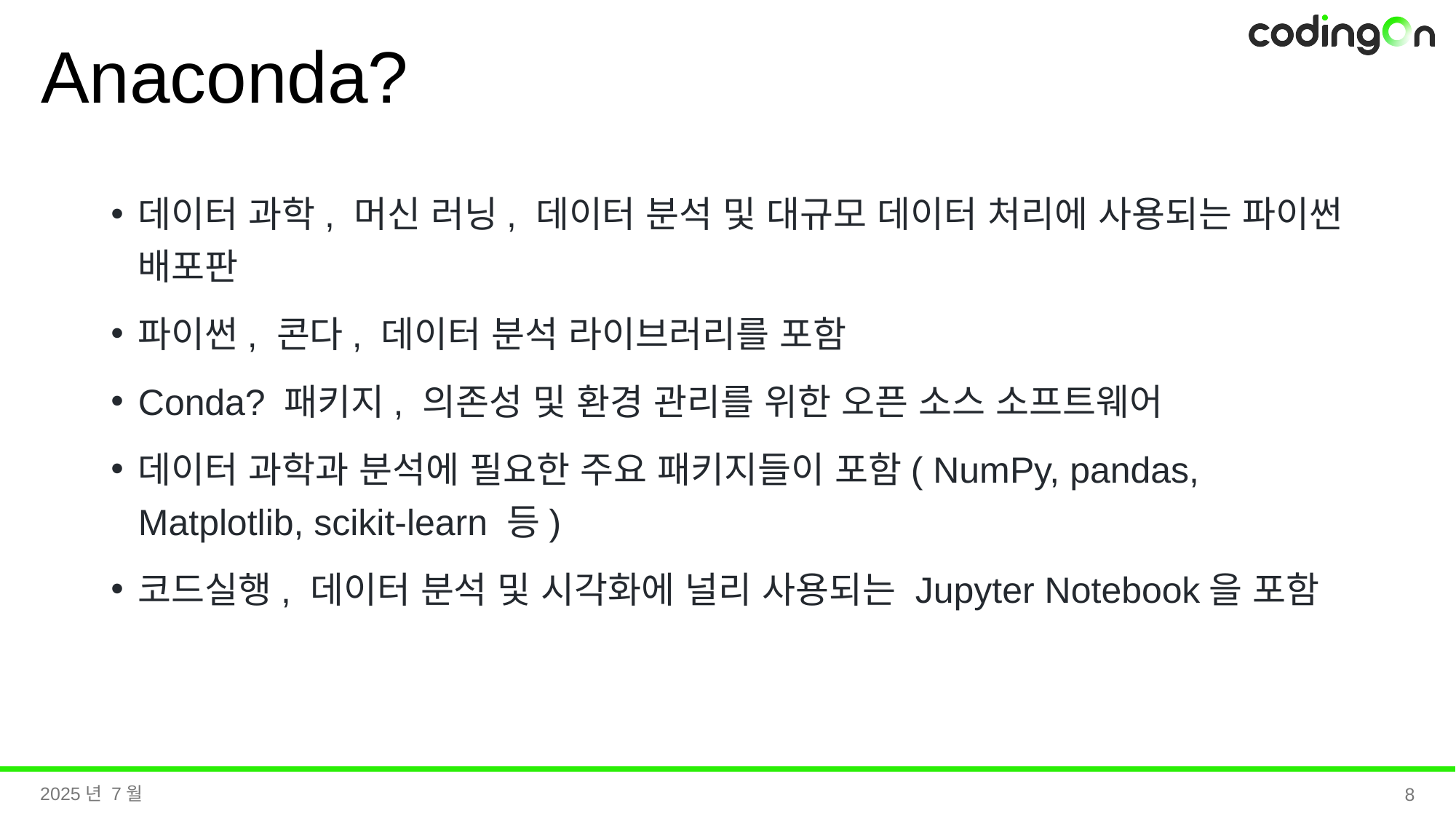

# Anaconda?
데이터 과학, 머신 러닝, 데이터 분석 및 대규모 데이터 처리에 사용되는 파이썬 배포판
파이썬, 콘다, 데이터 분석 라이브러리를 포함
Conda? 패키지, 의존성 및 환경 관리를 위한 오픈 소스 소프트웨어
데이터 과학과 분석에 필요한 주요 패키지들이 포함( NumPy, pandas, Matplotlib, scikit-learn 등)
코드실행, 데이터 분석 및 시각화에 널리 사용되는 Jupyter Notebook을 포함
2025년 7월
8